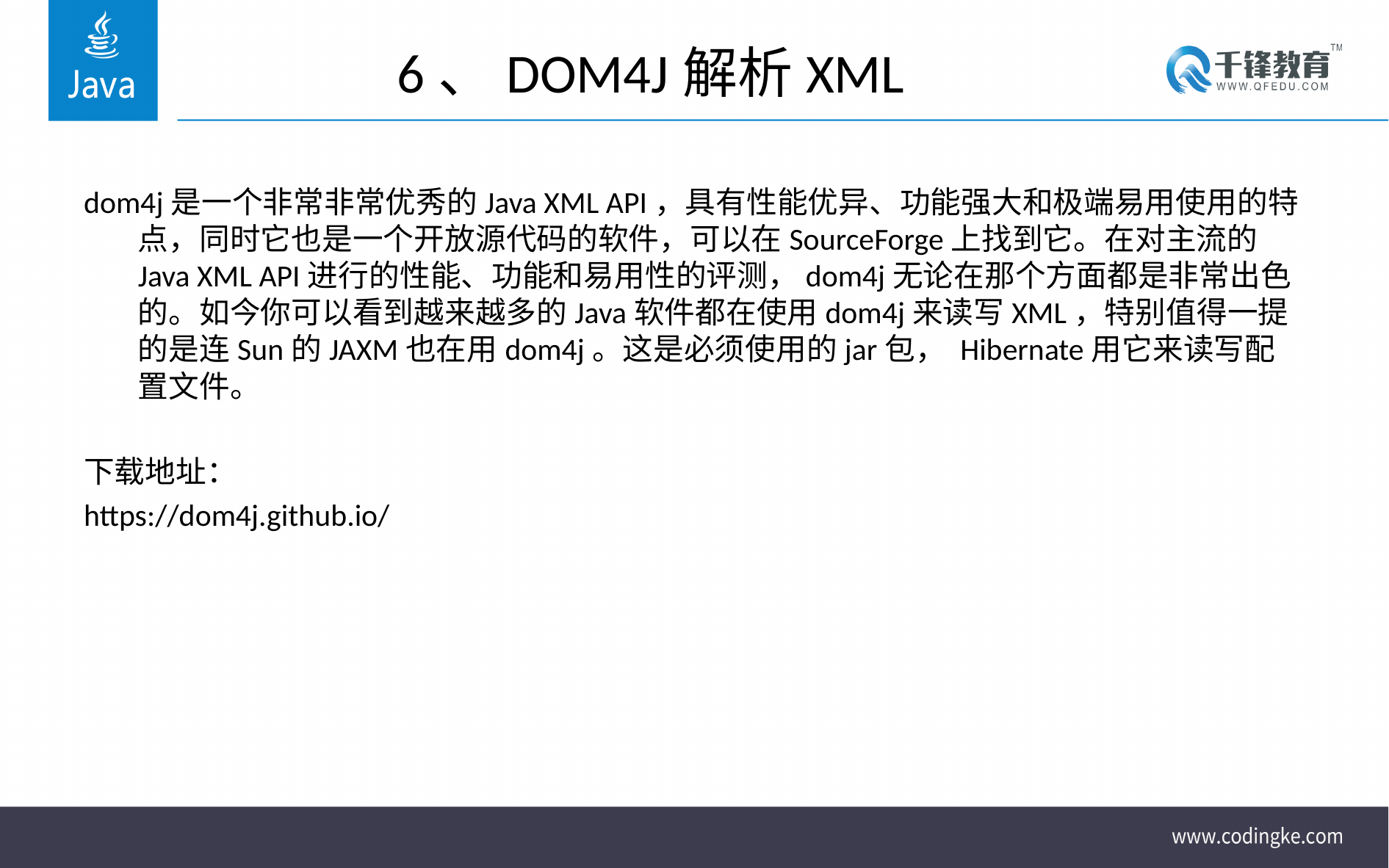

# 6、DOM4J解析XML
dom4j是一个非常非常优秀的Java XML API，具有性能优异、功能强大和极端易用使用的特点，同时它也是一个开放源代码的软件，可以在SourceForge上找到它。在对主流的Java XML API进行的性能、功能和易用性的评测，dom4j无论在那个方面都是非常出色的。如今你可以看到越来越多的Java软件都在使用dom4j来读写XML，特别值得一提的是连Sun的JAXM也在用dom4j。这是必须使用的jar包， Hibernate用它来读写配置文件。

下载地址：
https://dom4j.github.io/